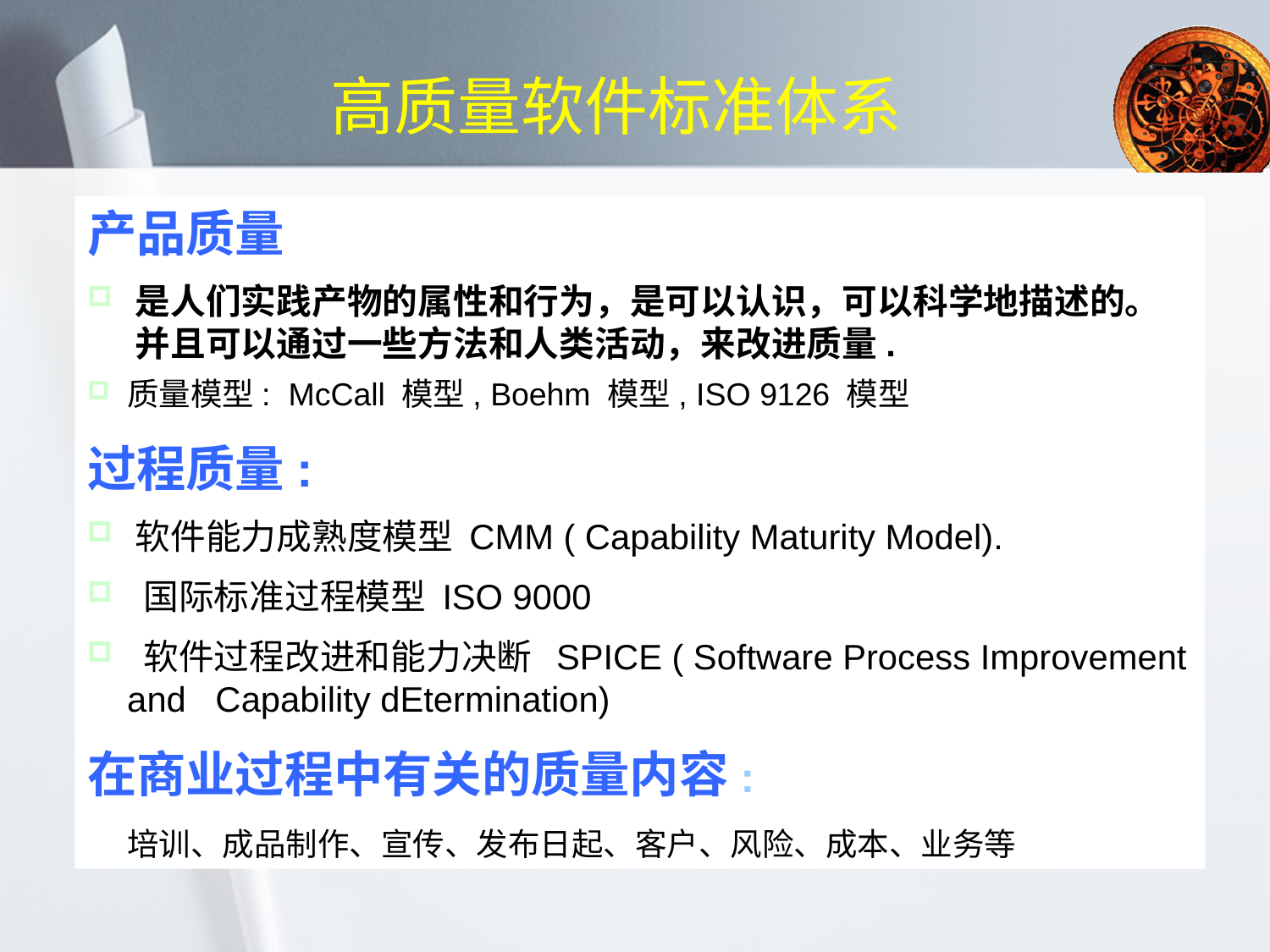

# 高质量软件标准体系
产品质量
是人们实践产物的属性和行为，是可以认识，可以科学地描述的。并且可以通过一些方法和人类活动，来改进质量.
质量模型:  McCall 模型, Boehm 模型, ISO 9126 模型
过程质量:
软件能力成熟度模型 CMM ( Capability Maturity Model).
 国际标准过程模型 ISO 9000
 软件过程改进和能力决断  SPICE ( Software Process Improvement and   Capability dEtermination)
在商业过程中有关的质量内容:
    培训、成品制作、宣传、发布日起、客户、风险、成本、业务等

流程
产品
商业环境